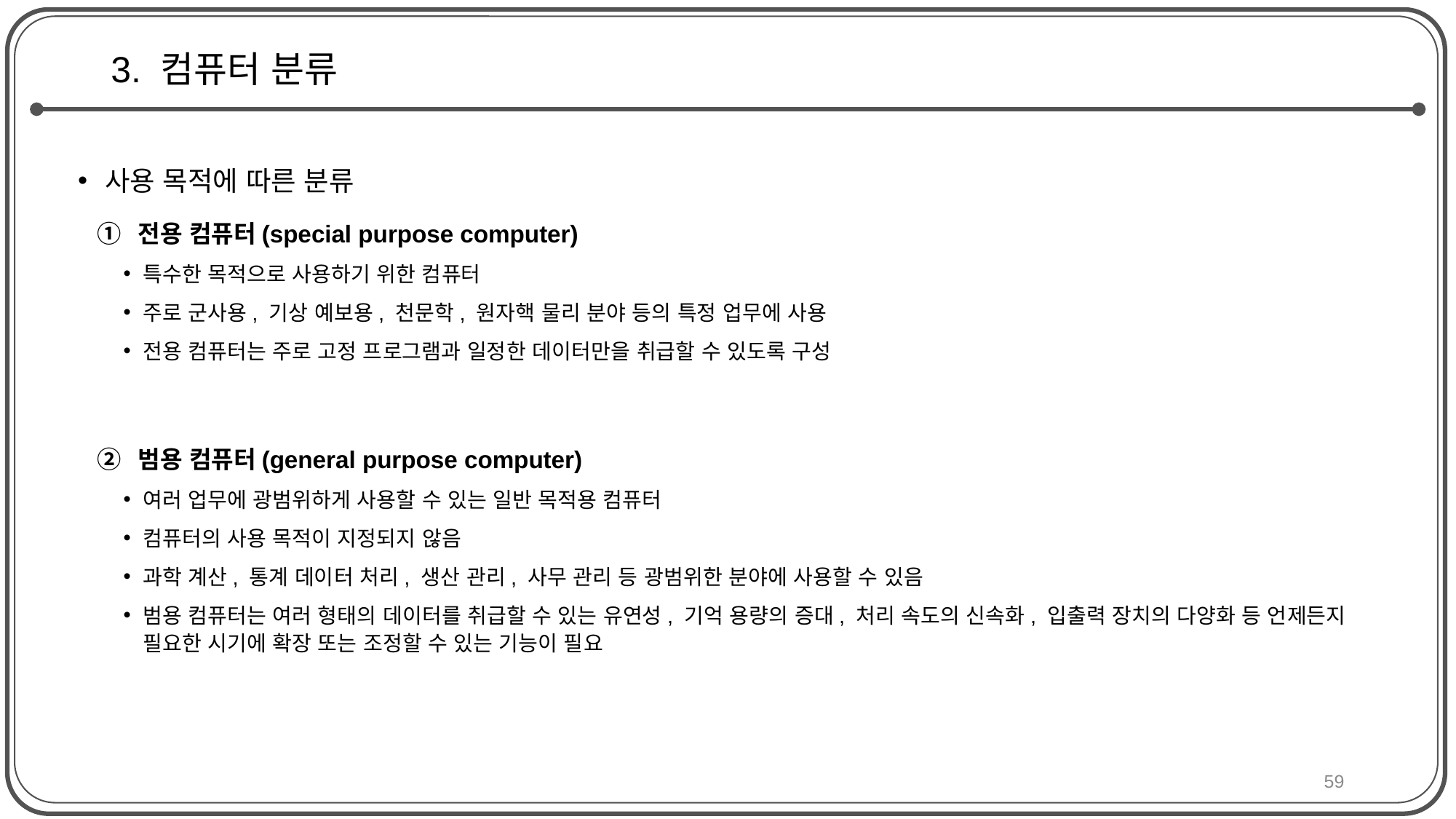

# 3. 컴퓨터 분류
사용 목적에 따른 분류
전용 컴퓨터(special purpose computer)
특수한 목적으로 사용하기 위한 컴퓨터
주로 군사용, 기상 예보용, 천문학, 원자핵 물리 분야 등의 특정 업무에 사용
전용 컴퓨터는 주로 고정 프로그램과 일정한 데이터만을 취급할 수 있도록 구성

범용 컴퓨터(general purpose computer)
여러 업무에 광범위하게 사용할 수 있는 일반 목적용 컴퓨터
컴퓨터의 사용 목적이 지정되지 않음
과학 계산, 통계 데이터 처리, 생산 관리, 사무 관리 등 광범위한 분야에 사용할 수 있음
범용 컴퓨터는 여러 형태의 데이터를 취급할 수 있는 유연성, 기억 용량의 증대, 처리 속도의 신속화, 입출력 장치의 다양화 등 언제든지 필요한 시기에 확장 또는 조정할 수 있는 기능이 필요

59